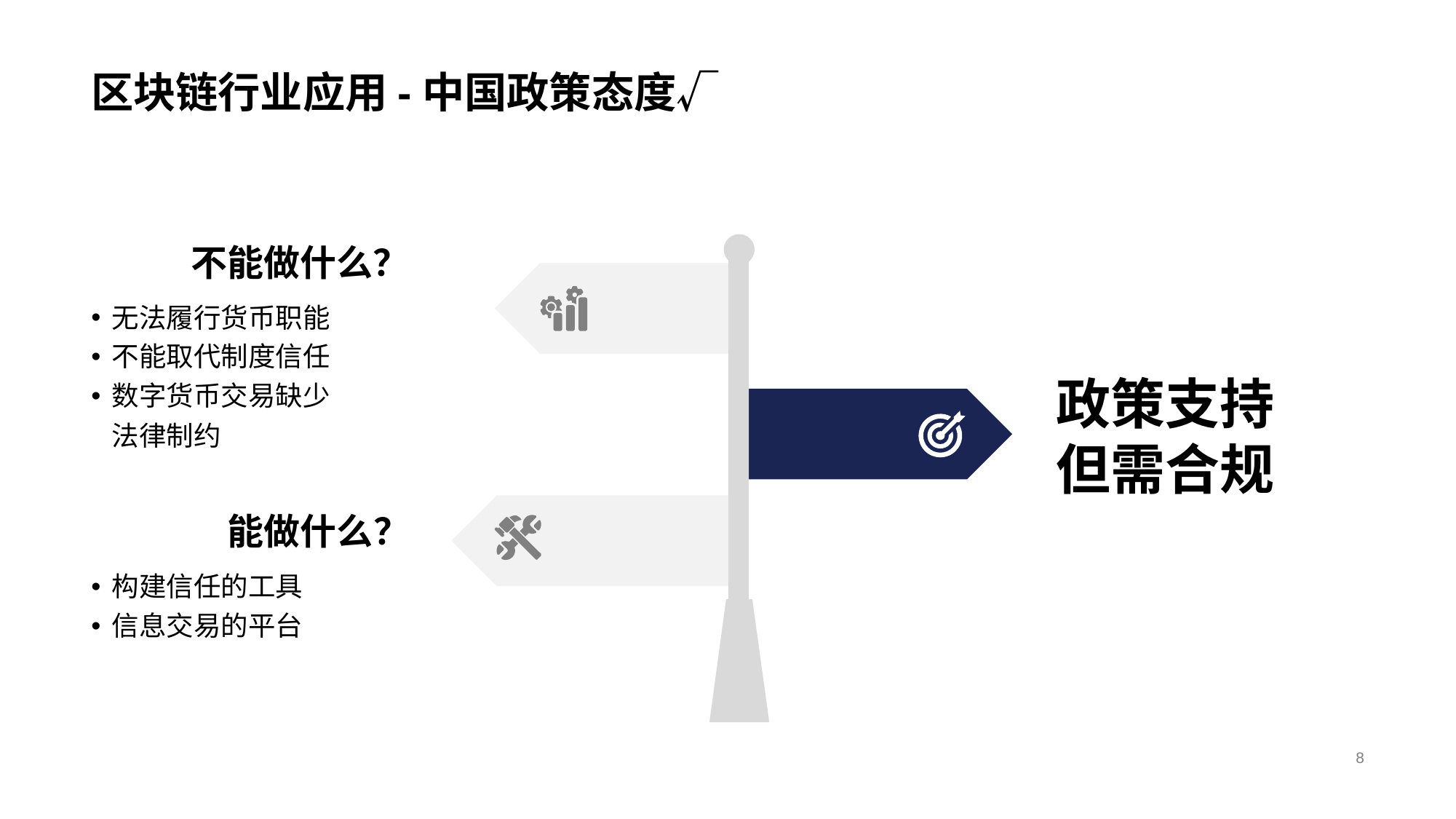

# 区块链行业应用-中国政策态度√
不能做什么？
无法履行货币职能
不能取代制度信任
数字货币交易缺少法律制约

政策支持
但需合规

能做什么？
构建信任的工具
信息交易的平台

8